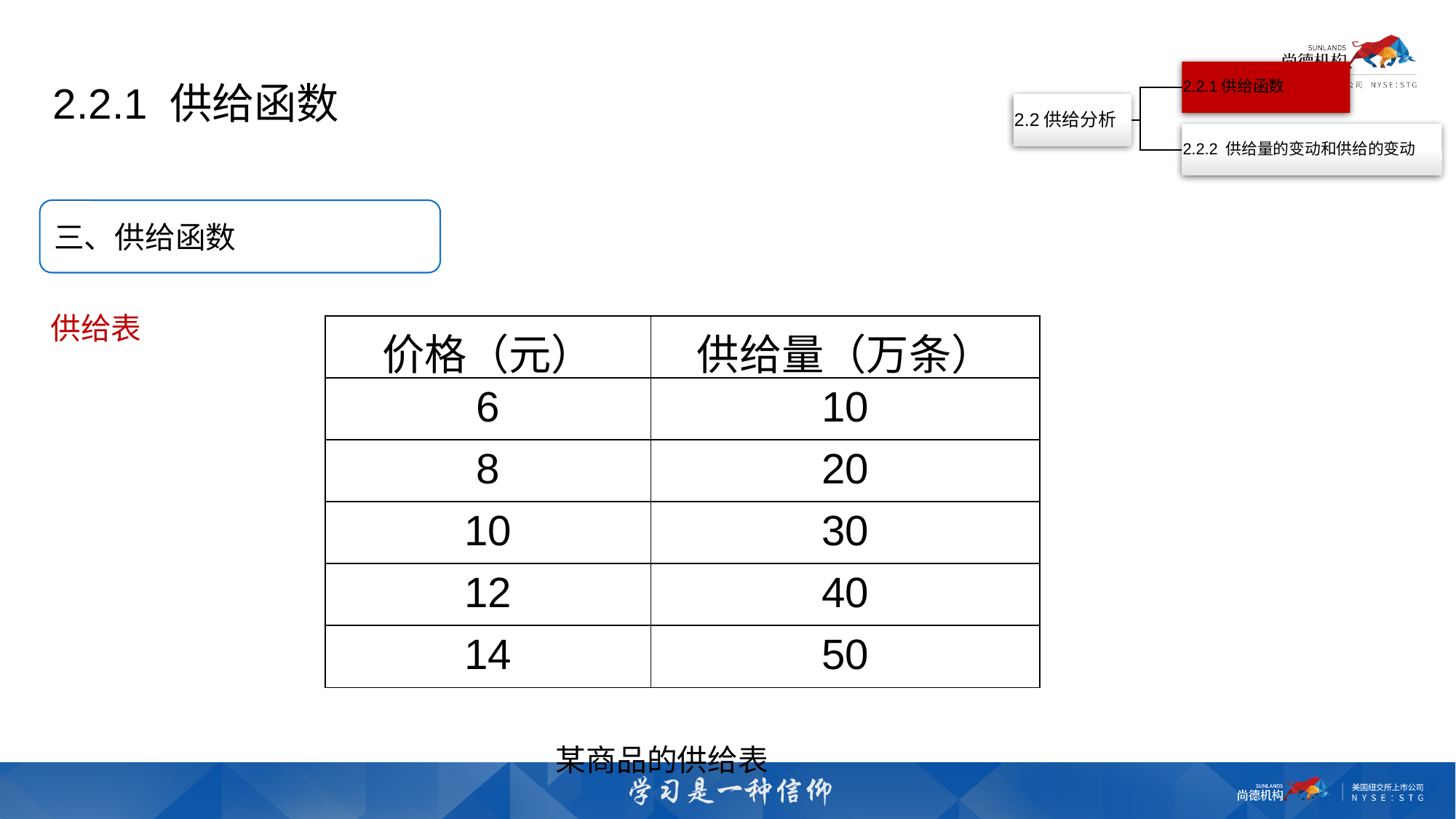

2.2供给分析
2.2.1供给函数
2.2.2 供给量的变动和供给的变动
2.2.1 供给函数
三、供给函数
供给表
| 价格（元） | 供给量（万条） |
| --- | --- |
| 6 | 10 |
| 8 | 20 |
| 10 | 30 |
| 12 | 40 |
| 14 | 50 |
某商品的供给表